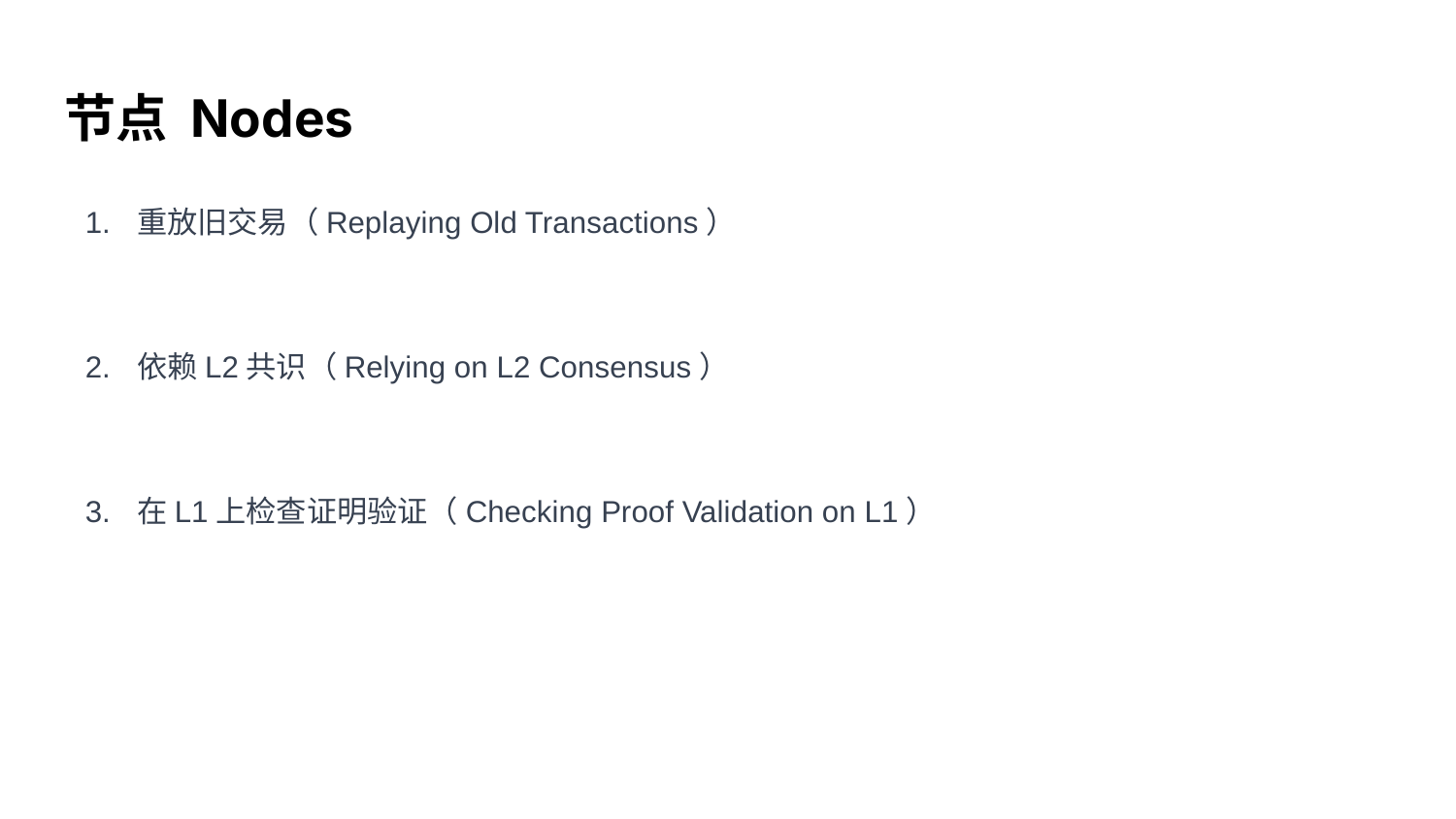

# 节点 Nodes

重放旧交易（Replaying Old Transactions）

依赖L2共识（Relying on L2 Consensus）

在L1上检查证明验证（Checking Proof Validation on L1）